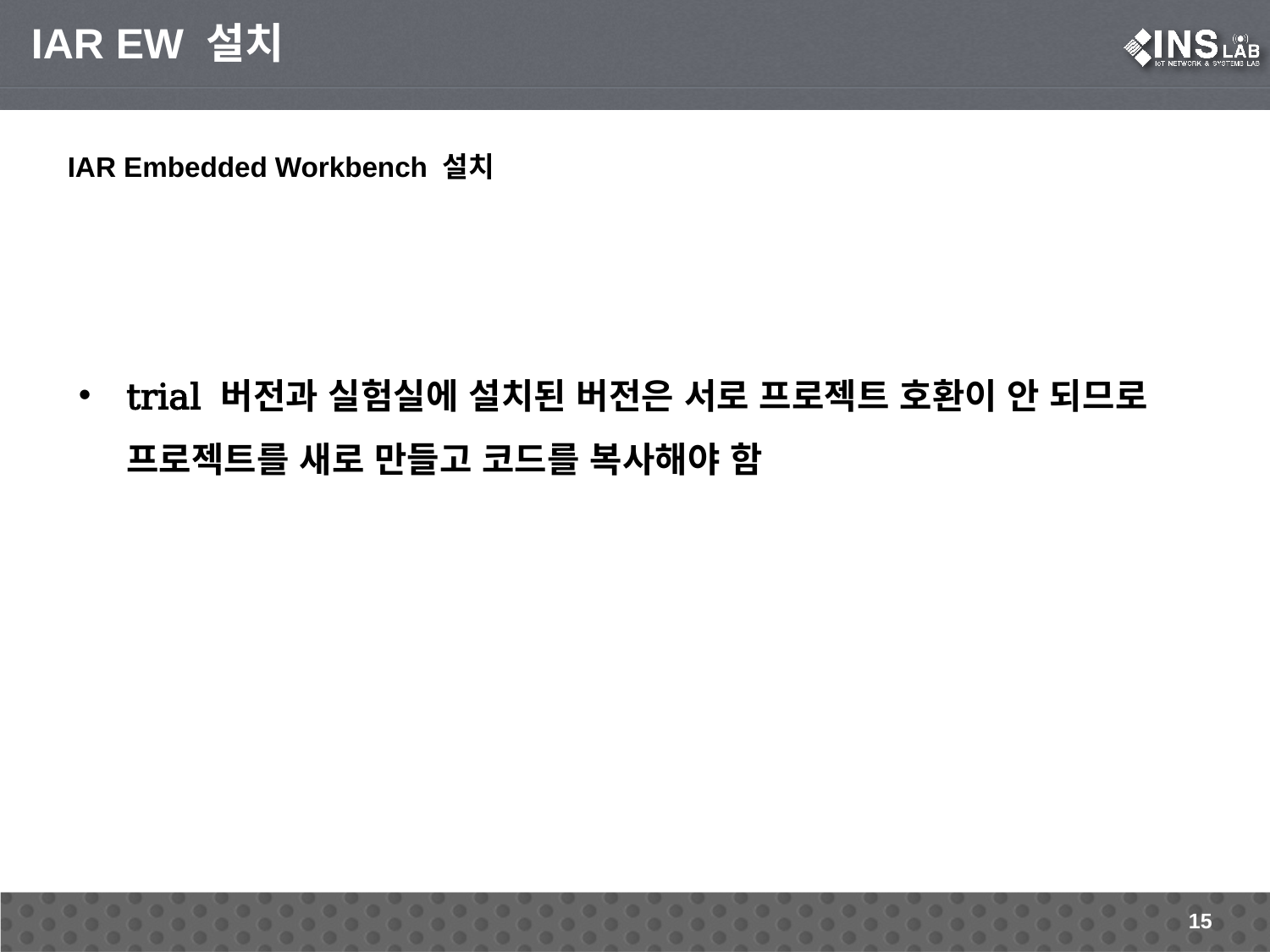

IAR EW 설치
IAR Embedded Workbench 설치

trial 버전과 실험실에 설치된 버전은 서로 프로젝트 호환이 안 되므로 프로젝트를 새로 만들고 코드를 복사해야 함
15